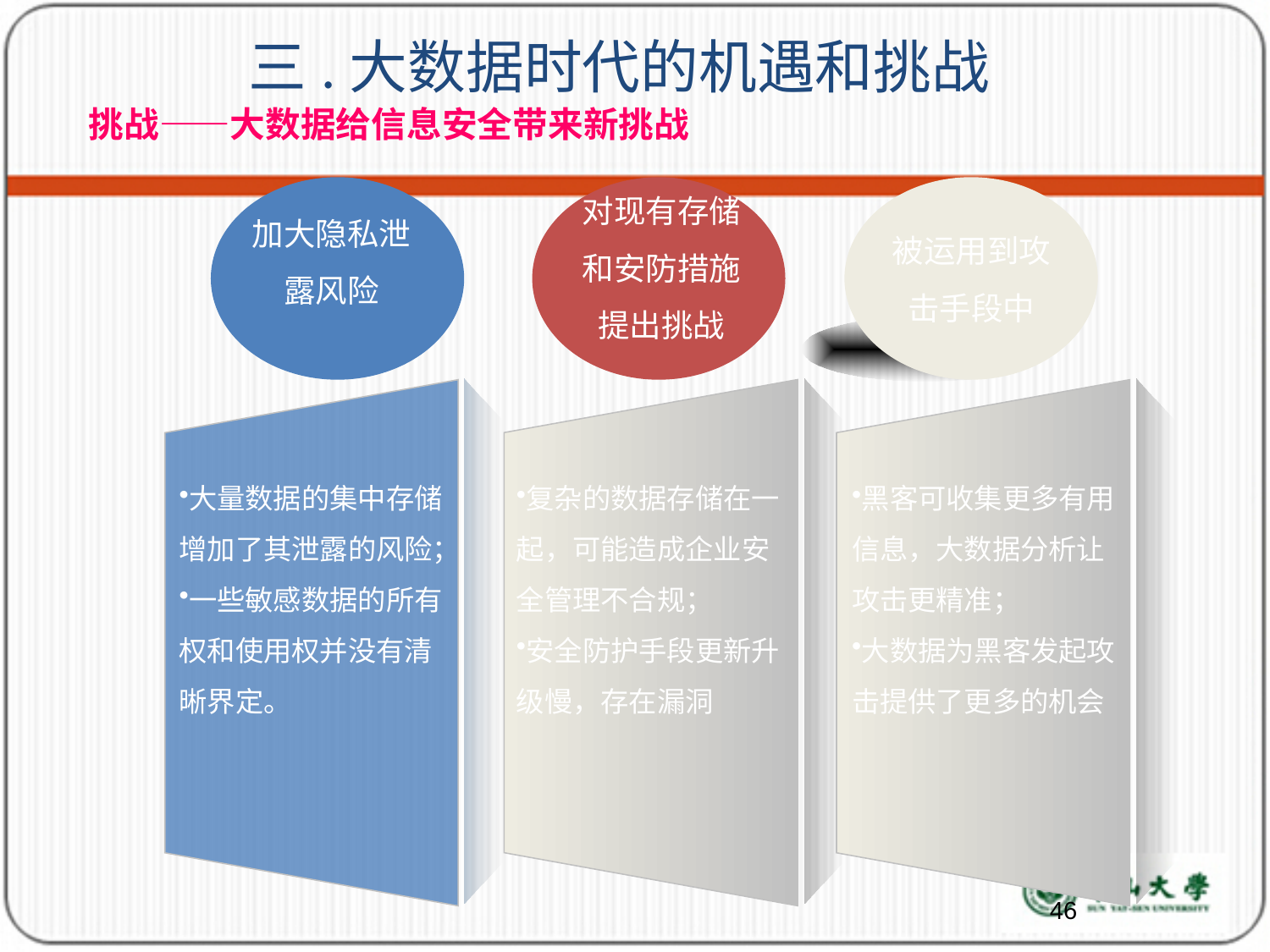

三.大数据时代的机遇和挑战
挑战——大数据给信息安全带来新挑战
对现有存储和安防措施提出挑战

加大隐私泄露风险
被运用到攻击手段中

大量数据的集中存储增加了其泄露的风险；
一些敏感数据的所有权和使用权并没有清晰界定。
复杂的数据存储在一起，可能造成企业安全管理不合规；
安全防护手段更新升级慢，存在漏洞

黑客可收集更多有用信息，大数据分析让攻击更精准；
大数据为黑客发起攻击提供了更多的机会

46